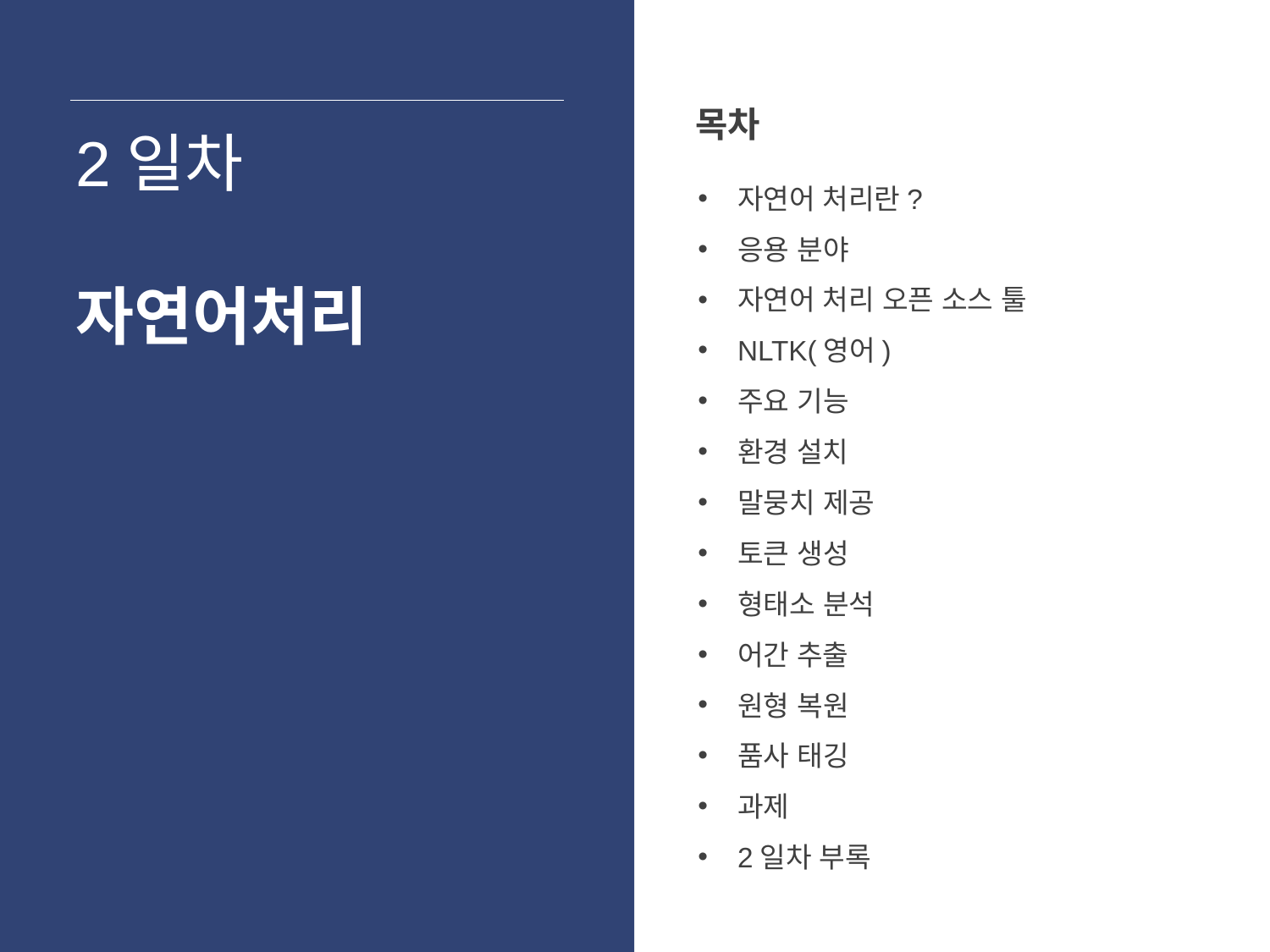

목차
2일차
자연어 처리란?
응용 분야
자연어 처리 오픈 소스 툴
NLTK(영어)
주요 기능
환경 설치
말뭉치 제공
토큰 생성
형태소 분석
어간 추출
원형 복원
품사 태깅
과제
2일차 부록
자연어처리